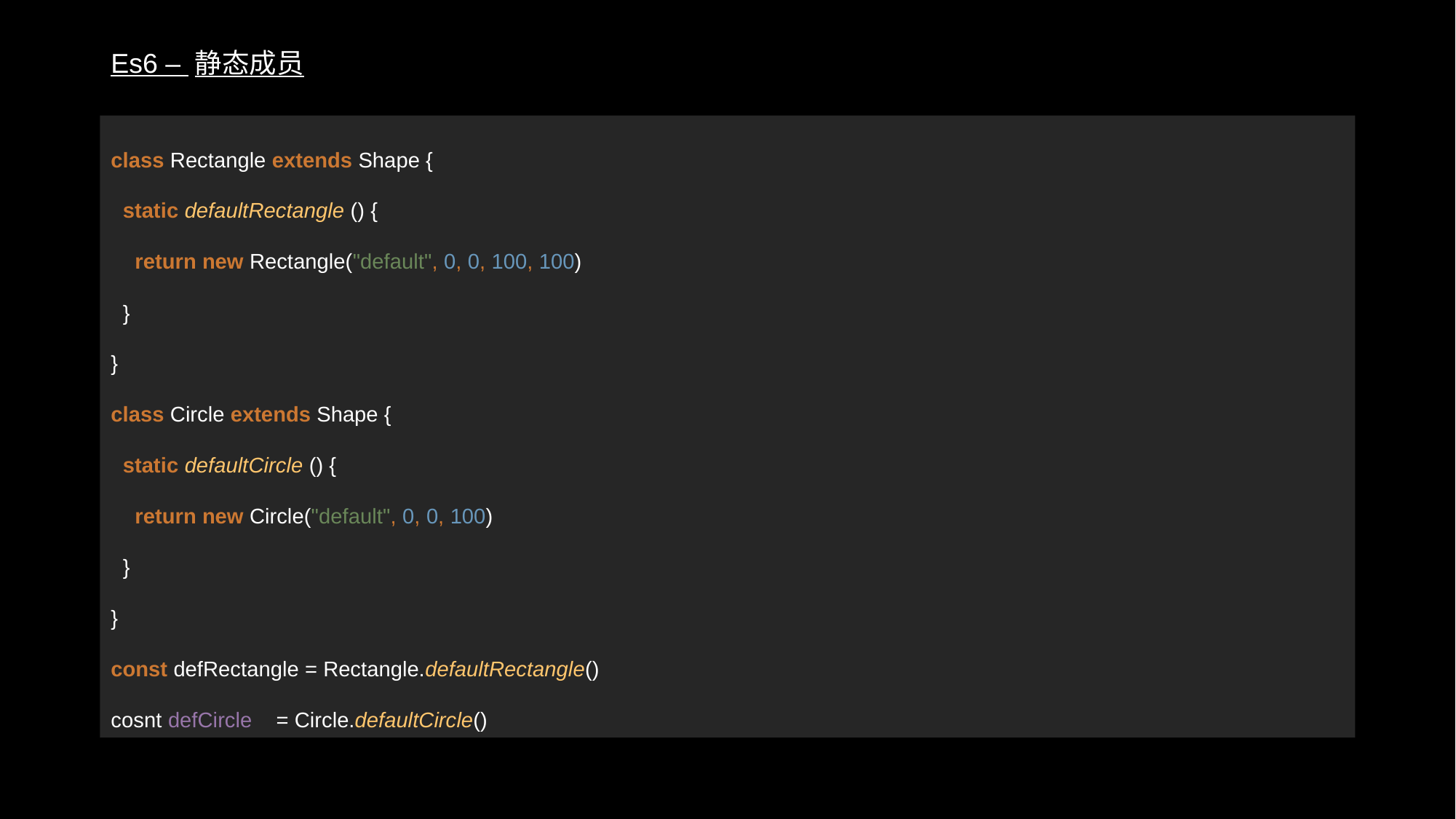

# Es6 – 静态成员
class Rectangle extends Shape {
  static defaultRectangle () {
    return new Rectangle("default", 0, 0, 100, 100)
  }
}
class Circle extends Shape {
  static defaultCircle () {
    return new Circle("default", 0, 0, 100)
  }
}
const defRectangle = Rectangle.defaultRectangle()
cosnt defCircle    = Circle.defaultCircle()